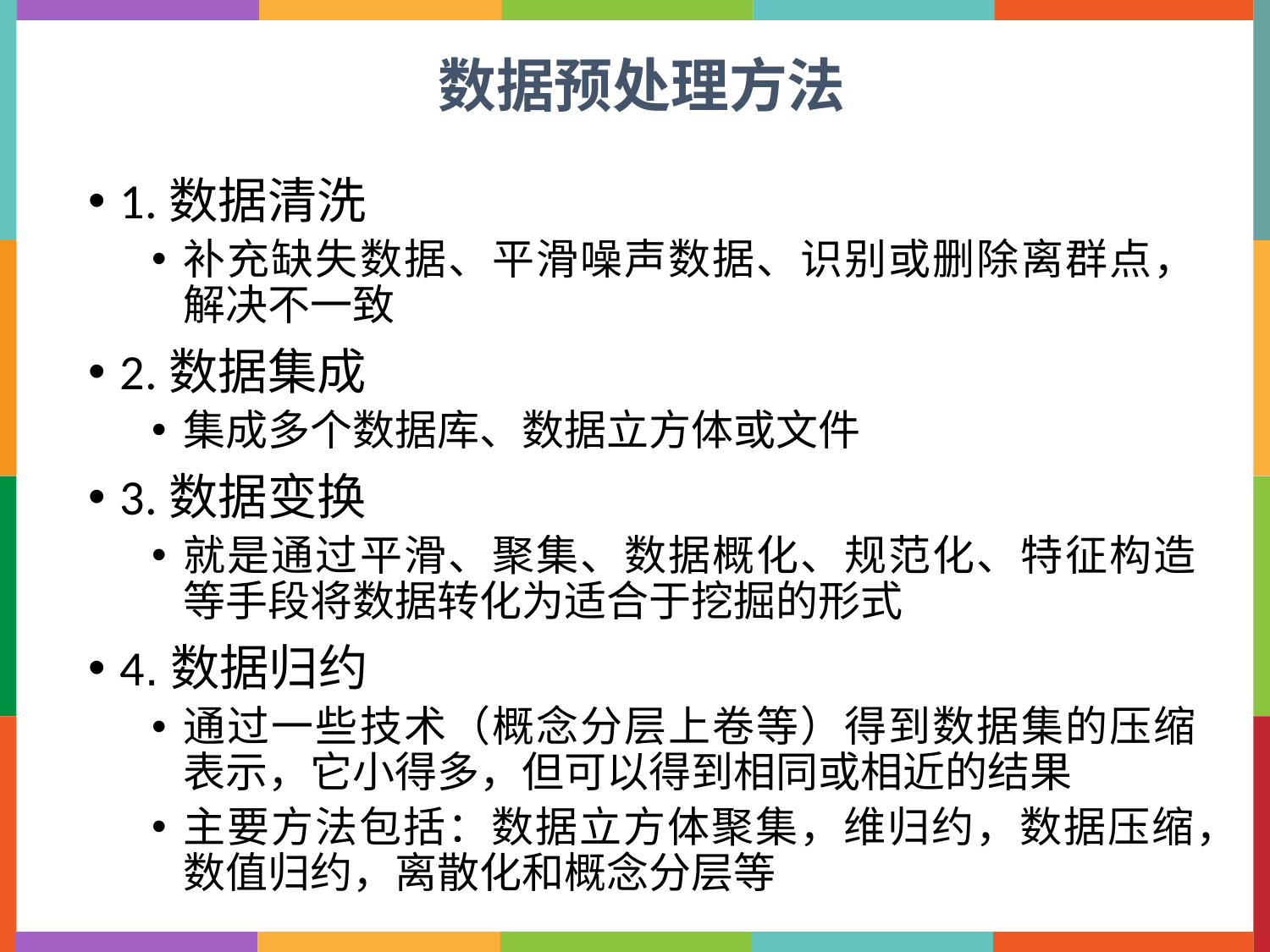

数据预处理方法
1.数据清洗
补充缺失数据、平滑噪声数据、识别或删除离群点，解决不一致
2.数据集成
集成多个数据库、数据立方体或文件
3.数据变换
就是通过平滑、聚集、数据概化、规范化、特征构造等手段将数据转化为适合于挖掘的形式
4.数据归约
通过一些技术（概念分层上卷等）得到数据集的压缩表示，它小得多，但可以得到相同或相近的结果
主要方法包括：数据立方体聚集，维归约，数据压缩，数值归约，离散化和概念分层等